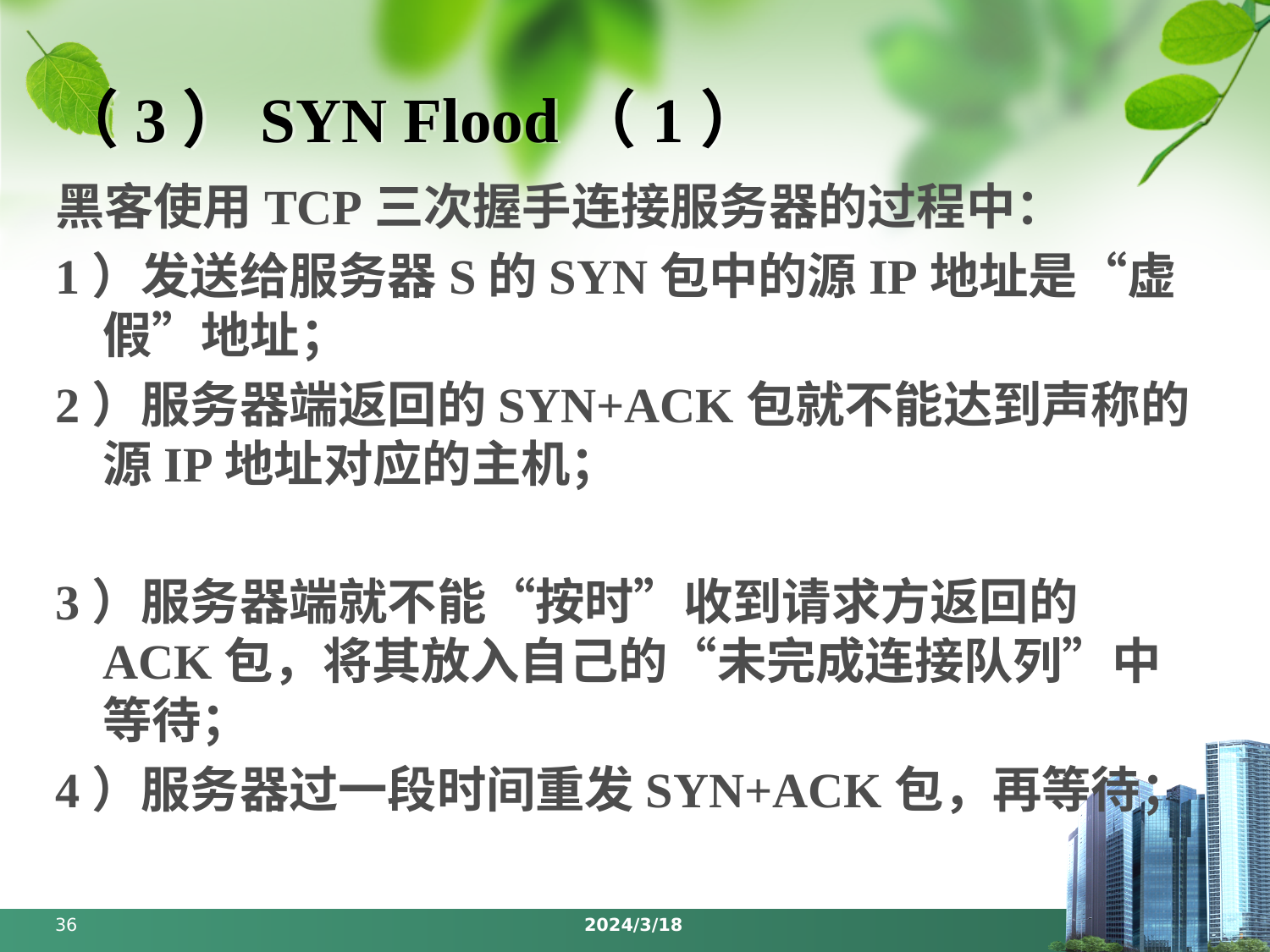

# （3）SYN Flood（1）
黑客使用TCP三次握手连接服务器的过程中：
1）发送给服务器S的SYN包中的源IP地址是“虚假”地址；
2）服务器端返回的SYN+ACK包就不能达到声称的源IP地址对应的主机；

3）服务器端就不能“按时”收到请求方返回的ACK包，将其放入自己的“未完成连接队列”中等待；
4）服务器过一段时间重发SYN+ACK包，再等待；

36
2024/3/18